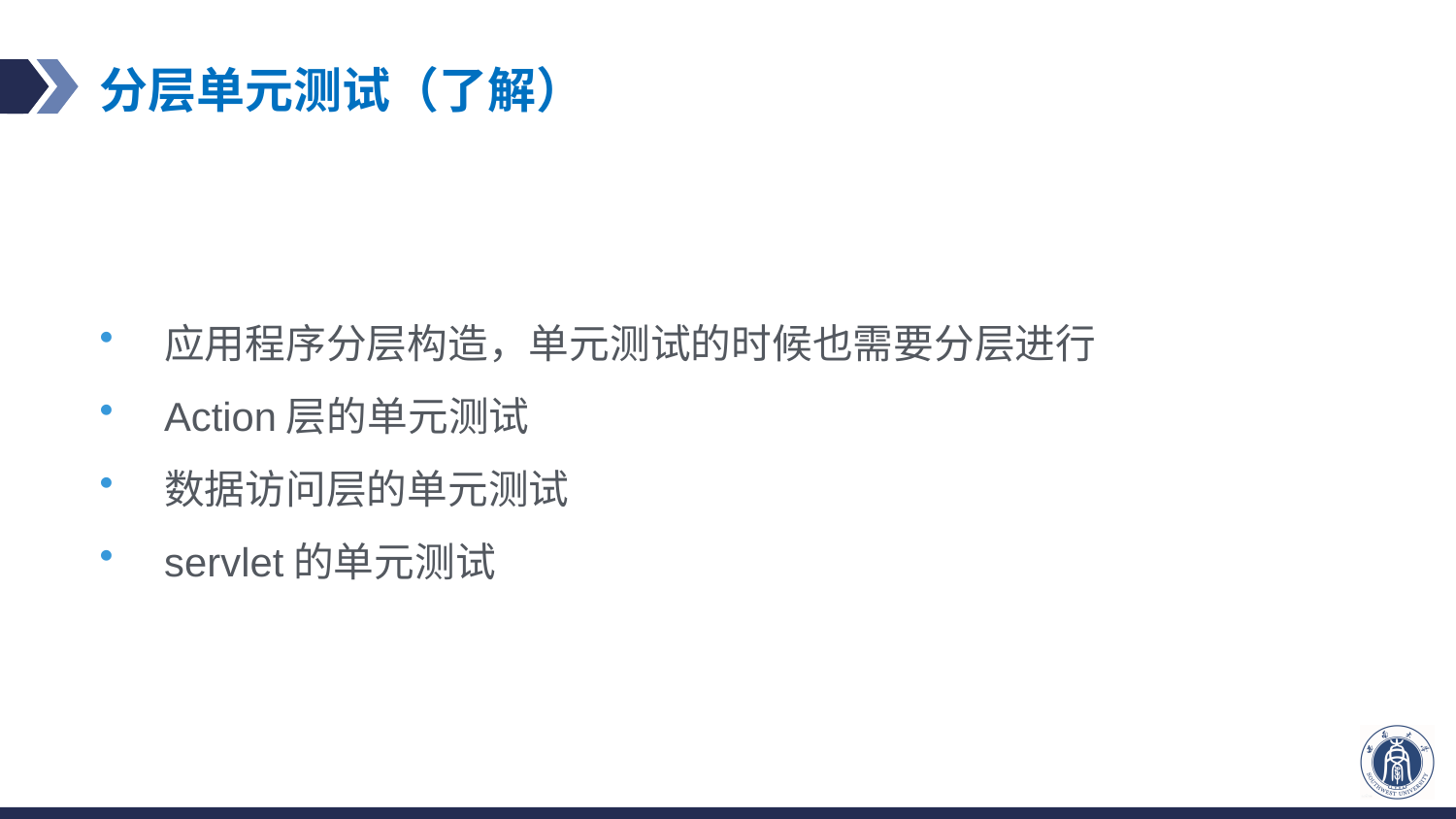

# 分层单元测试（了解）
应用程序分层构造，单元测试的时候也需要分层进行
Action层的单元测试
数据访问层的单元测试
servlet的单元测试